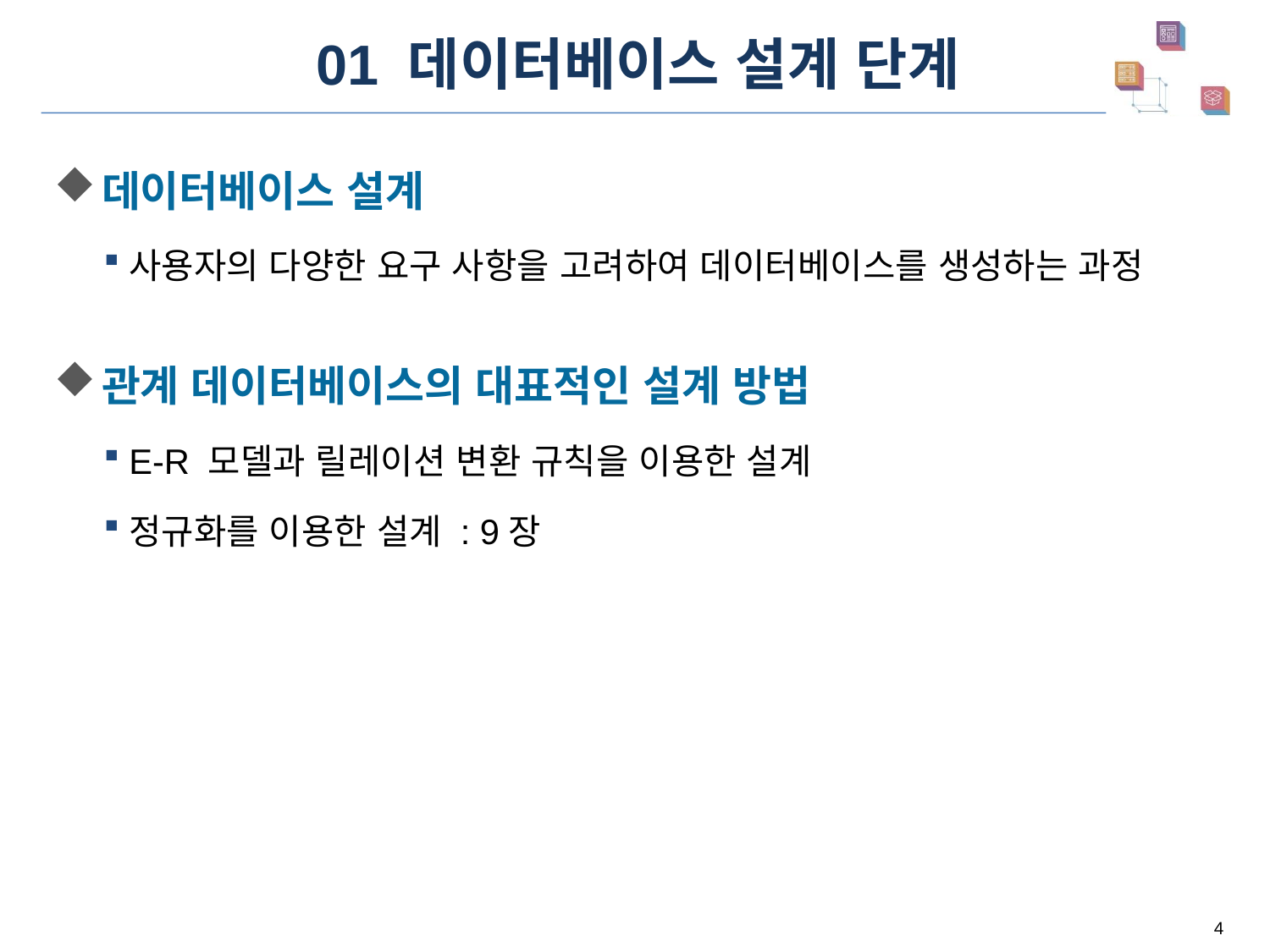

# 01 데이터베이스 설계 단계
데이터베이스 설계
사용자의 다양한 요구 사항을 고려하여 데이터베이스를 생성하는 과정

관계 데이터베이스의 대표적인 설계 방법
E-R 모델과 릴레이션 변환 규칙을 이용한 설계
정규화를 이용한 설계 : 9장